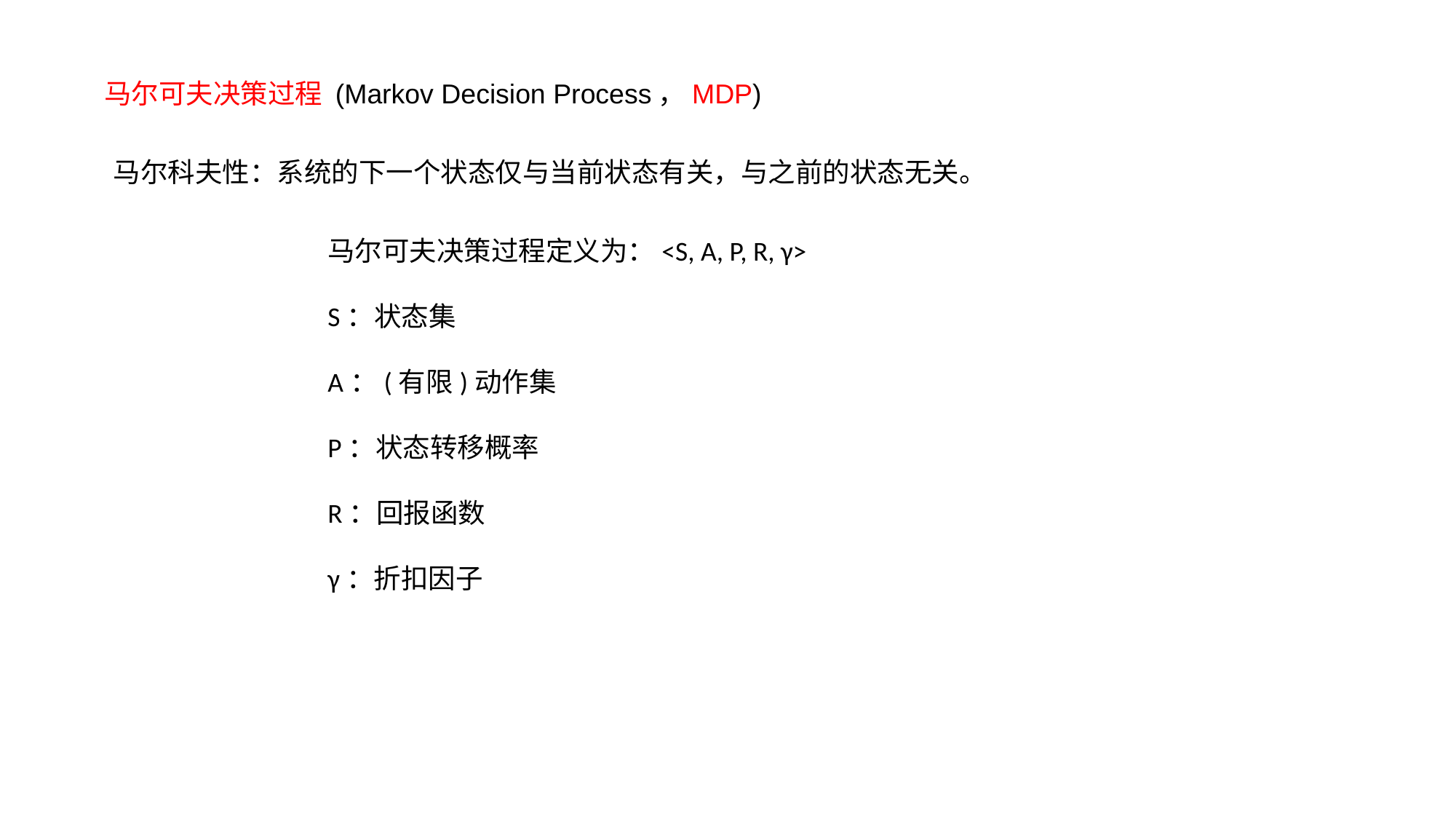

马尔可夫决策过程 (Markov Decision Process，MDP)
马尔科夫性：系统的下一个状态仅与当前状态有关，与之前的状态无关。
马尔可夫决策过程定义为：<S, A, P, R, γ>

S：状态集

A：(有限)动作集

P：状态转移概率

R：回报函数

γ：折扣因子